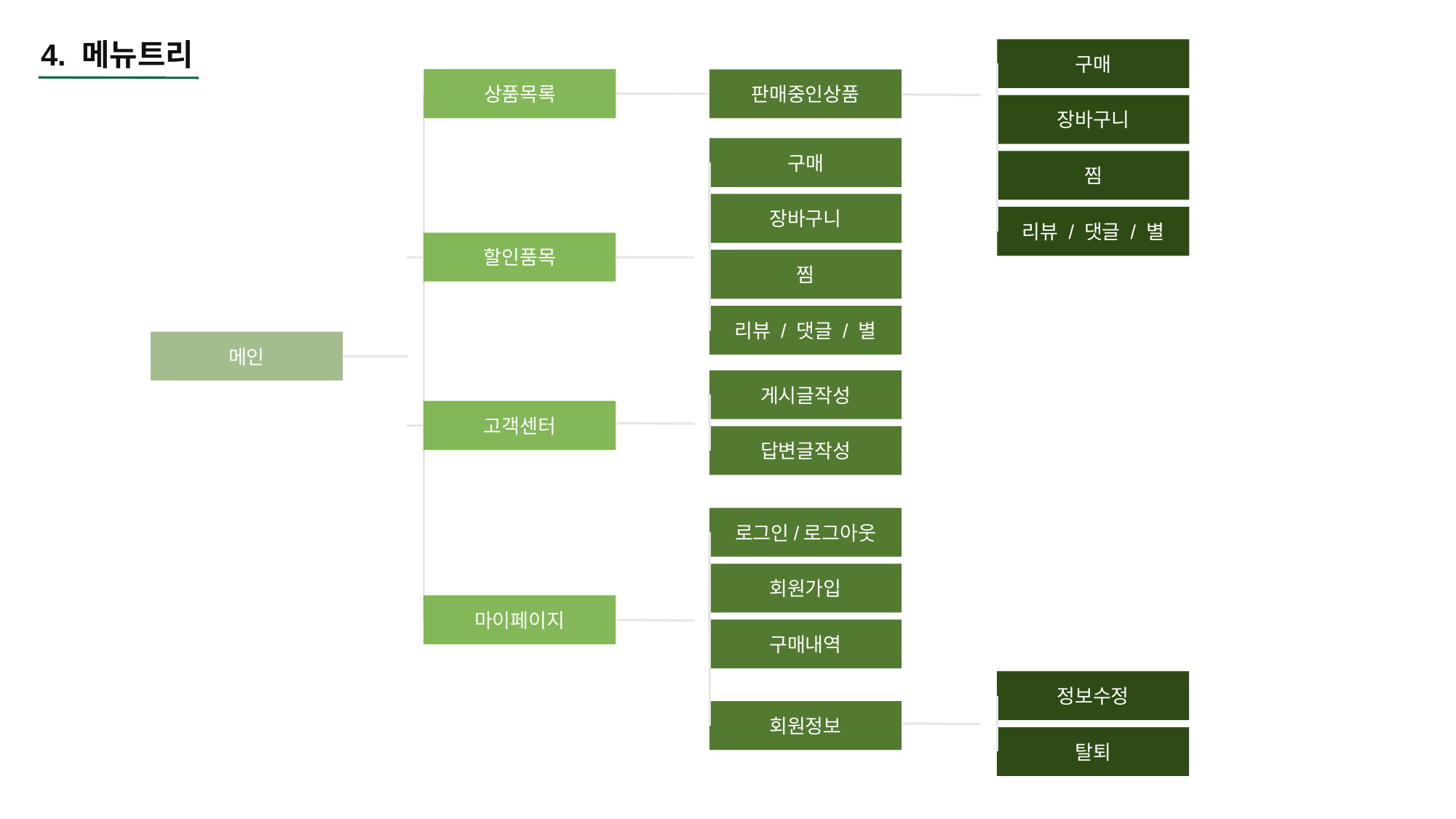

4. 메뉴트리
구매
상품목록
판매중인상품
장바구니
구매
찜
장바구니
리뷰 / 댓글 / 별
할인품목
찜
리뷰 / 댓글 / 별
메인
게시글작성
고객센터
답변글작성
로그인/로그아웃
회원가입
마이페이지
구매내역
정보수정
회원정보
탈퇴